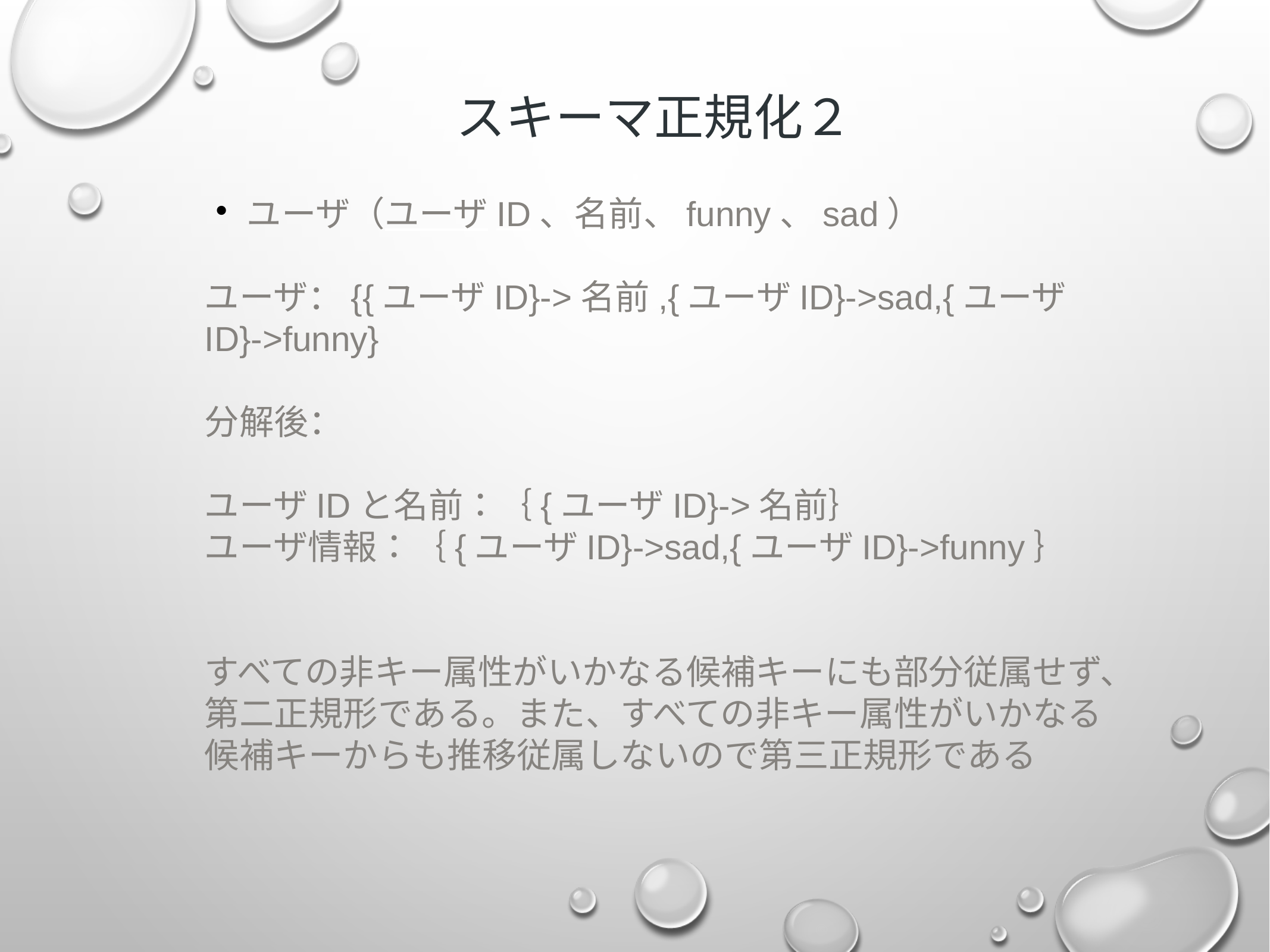

スキーマ正規化２

ユーザ（ユーザID、名前、funny、sad）

ユーザ：{{ユーザID}->名前,{ユーザID}->sad,{ユーザID}->funny}

分解後：

ユーザIDと名前：｛{ユーザID}->名前｝
ユーザ情報：｛{ユーザID}->sad,{ユーザID}->funny｝

すべての非キー属性がいかなる候補キーにも部分従属せず、第二正規形である。また、すべての非キー属性がいかなる候補キーからも推移従属しないので第三正規形である